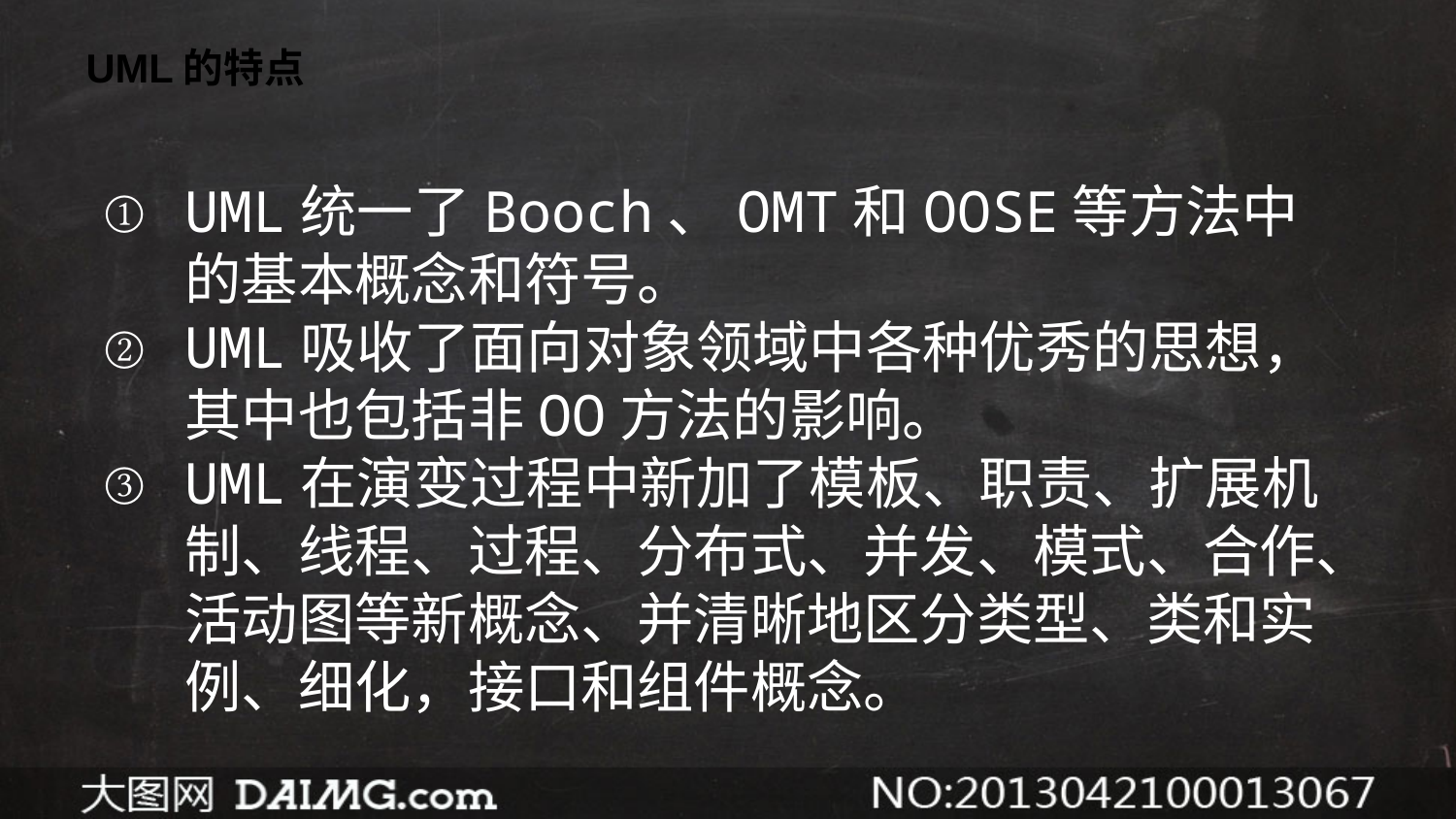

UML的特点
UML统一了Booch、OMT和OOSE等方法中的基本概念和符号。
UML吸收了面向对象领域中各种优秀的思想，其中也包括非OO方法的影响。
UML在演变过程中新加了模板、职责、扩展机制、线程、过程、分布式、并发、模式、合作、活动图等新概念、并清晰地区分类型、类和实例、细化，接口和组件概念。